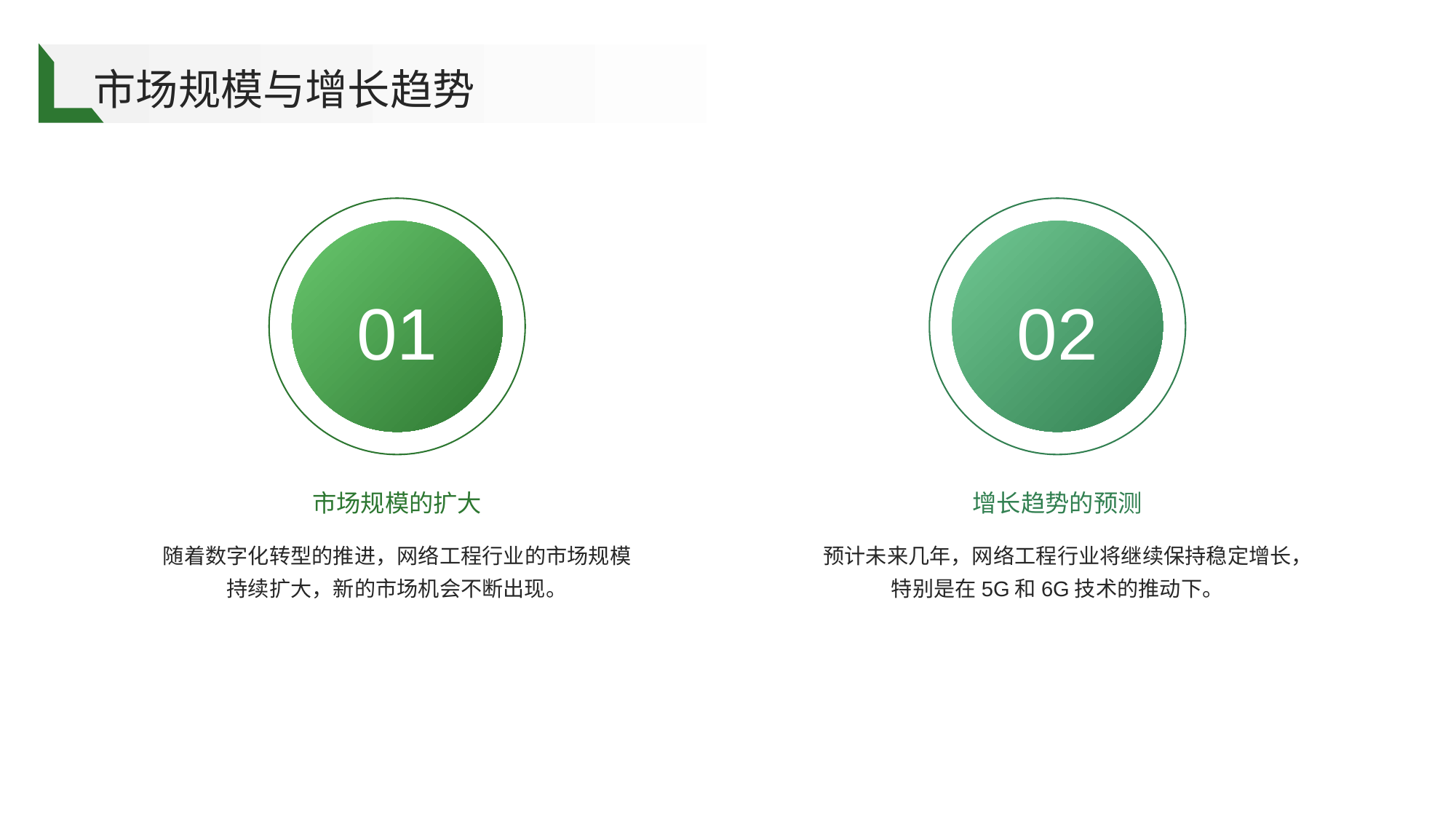

市场规模与增长趋势

01
02
市场规模的扩大
增长趋势的预测
随着数字化转型的推进，网络工程行业的市场规模持续扩大，新的市场机会不断出现。
预计未来几年，网络工程行业将继续保持稳定增长，特别是在5G和6G技术的推动下。